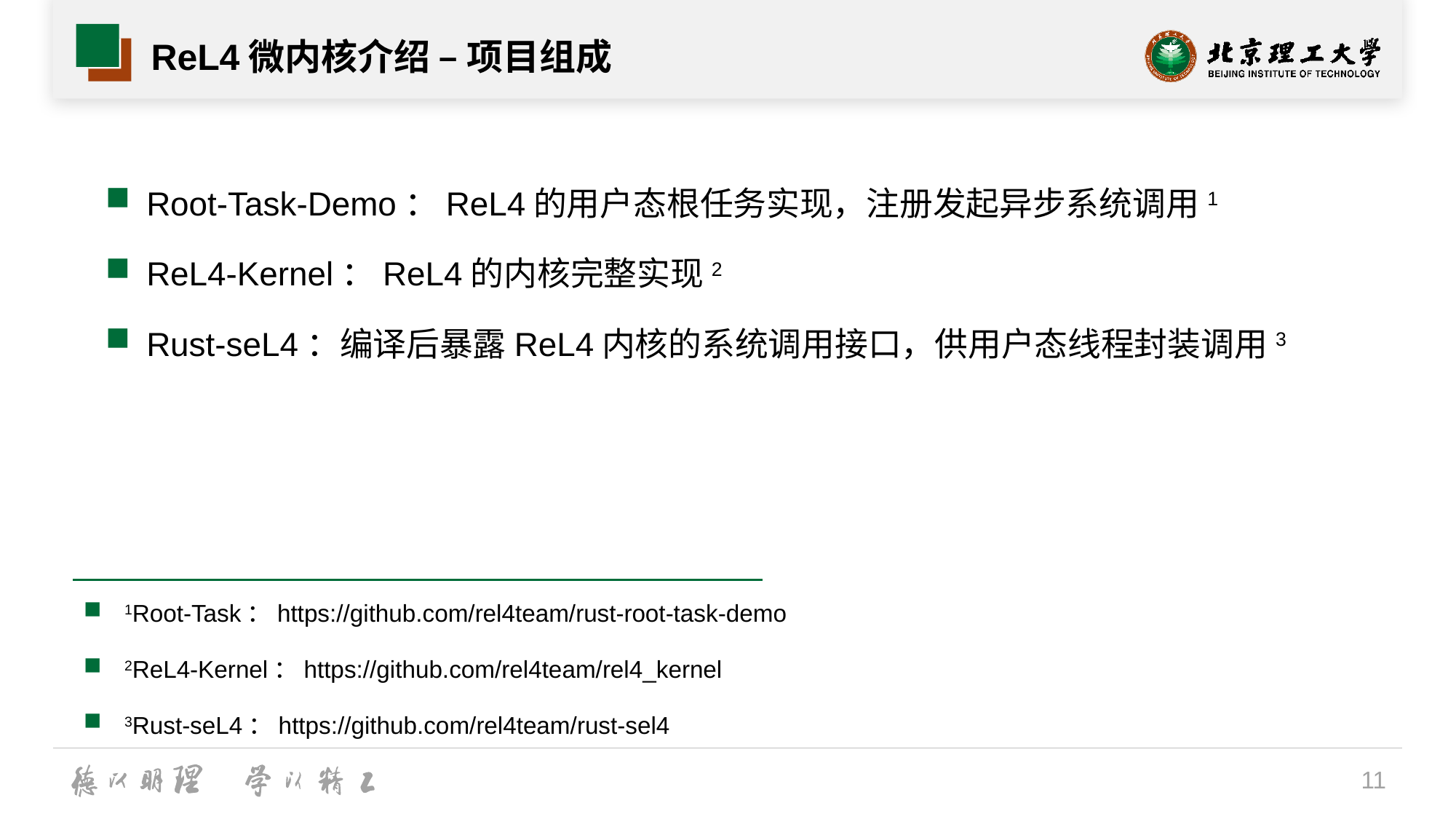

# ReL4微内核介绍 – 项目组成
Root-Task-Demo：ReL4的用户态根任务实现，注册发起异步系统调用1
ReL4-Kernel：ReL4的内核完整实现2
Rust-seL4：编译后暴露ReL4内核的系统调用接口，供用户态线程封装调用3
1Root-Task：https://github.com/rel4team/rust-root-task-demo
2ReL4-Kernel：https://github.com/rel4team/rel4_kernel
3Rust-seL4：https://github.com/rel4team/rust-sel4